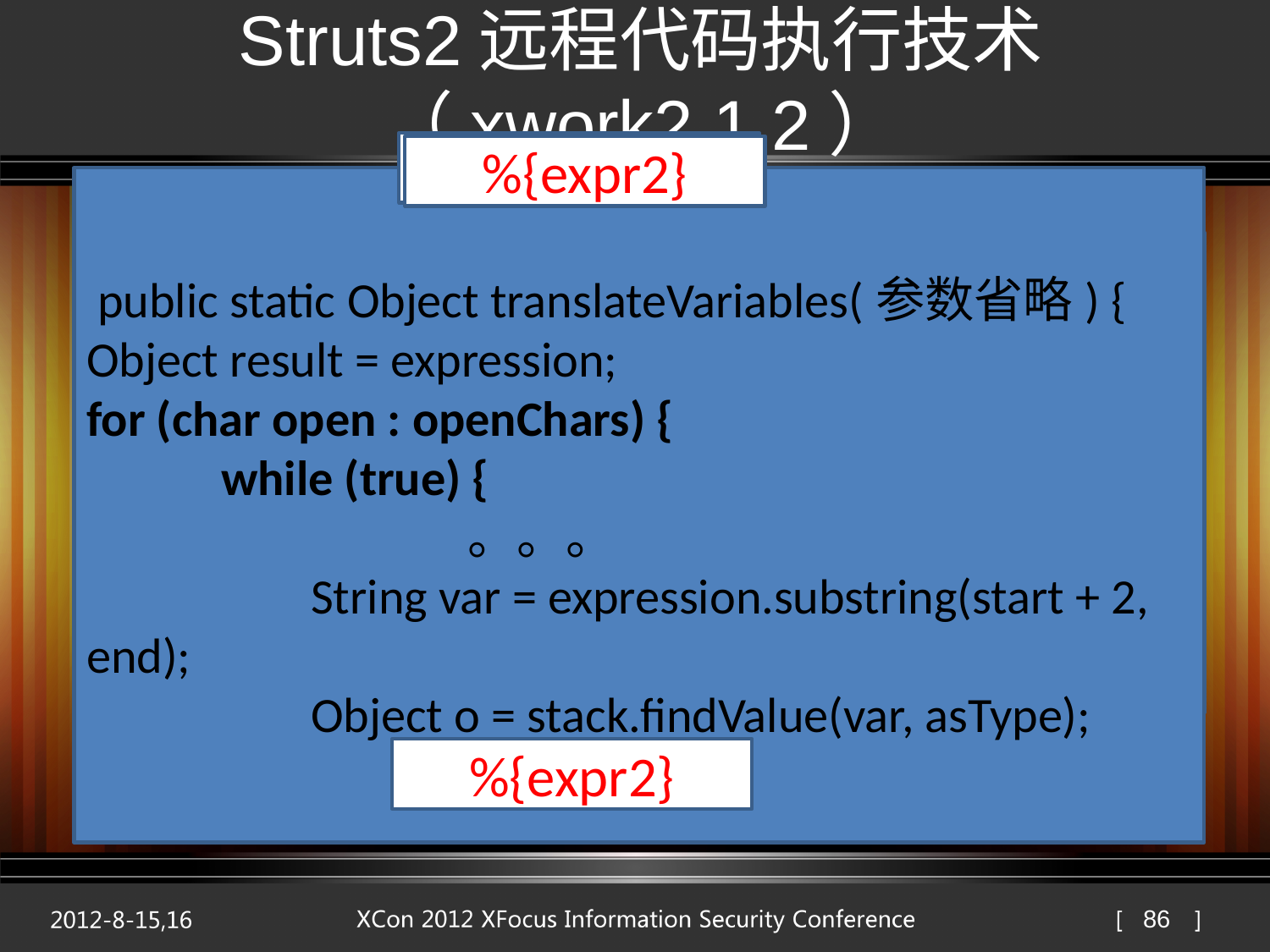

# Struts2远程代码执行技术（xwork2.1.2）
${expr1}
%{expr2}
 public static Object translateVariables(参数省略) {
Object result = expression;
for (char open : openChars) {
            while (true) {
			。。。
                    String var = expression.substring(start + 2, end);
                    Object o = stack.findValue(var, asType);

 public static String translateVariables(String expression, ValueStack stack) {
        return translateVariables(new char[]{'$', '%'}, expression, stack, String.class, null).toString();
    }
%{expr2}
86